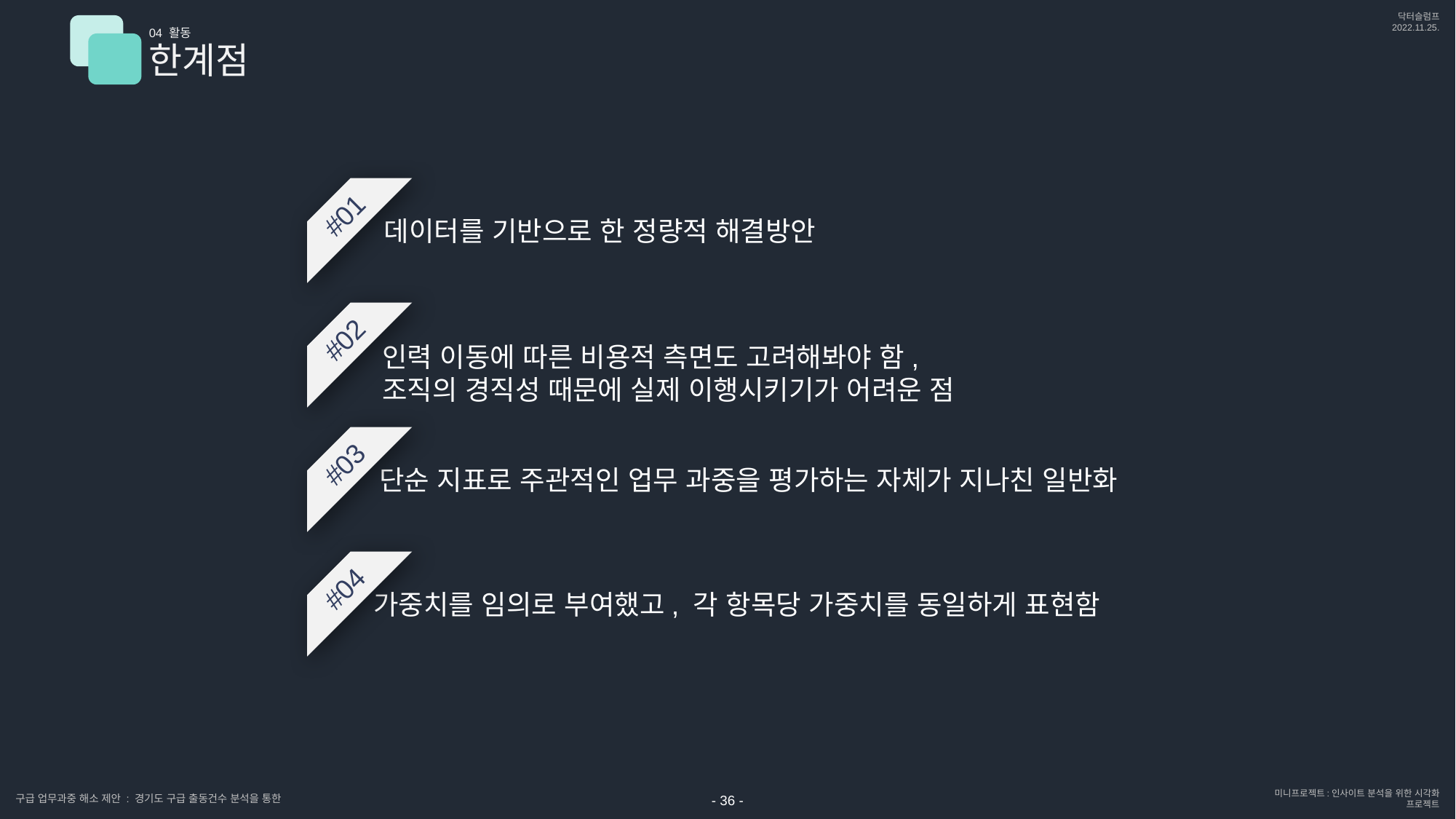

04 활동

한계점

#01
데이터를 기반으로 한 정량적 해결방안

#02
인력 이동에 따른 비용적 측면도 고려해봐야 함,
조직의 경직성 때문에 실제 이행시키기가 어려운 점

#03
단순 지표로 주관적인 업무 과중을 평가하는 자체가 지나친 일반화

#04
가중치를 임의로 부여했고, 각 항목당 가중치를 동일하게 표현함
- 36 -